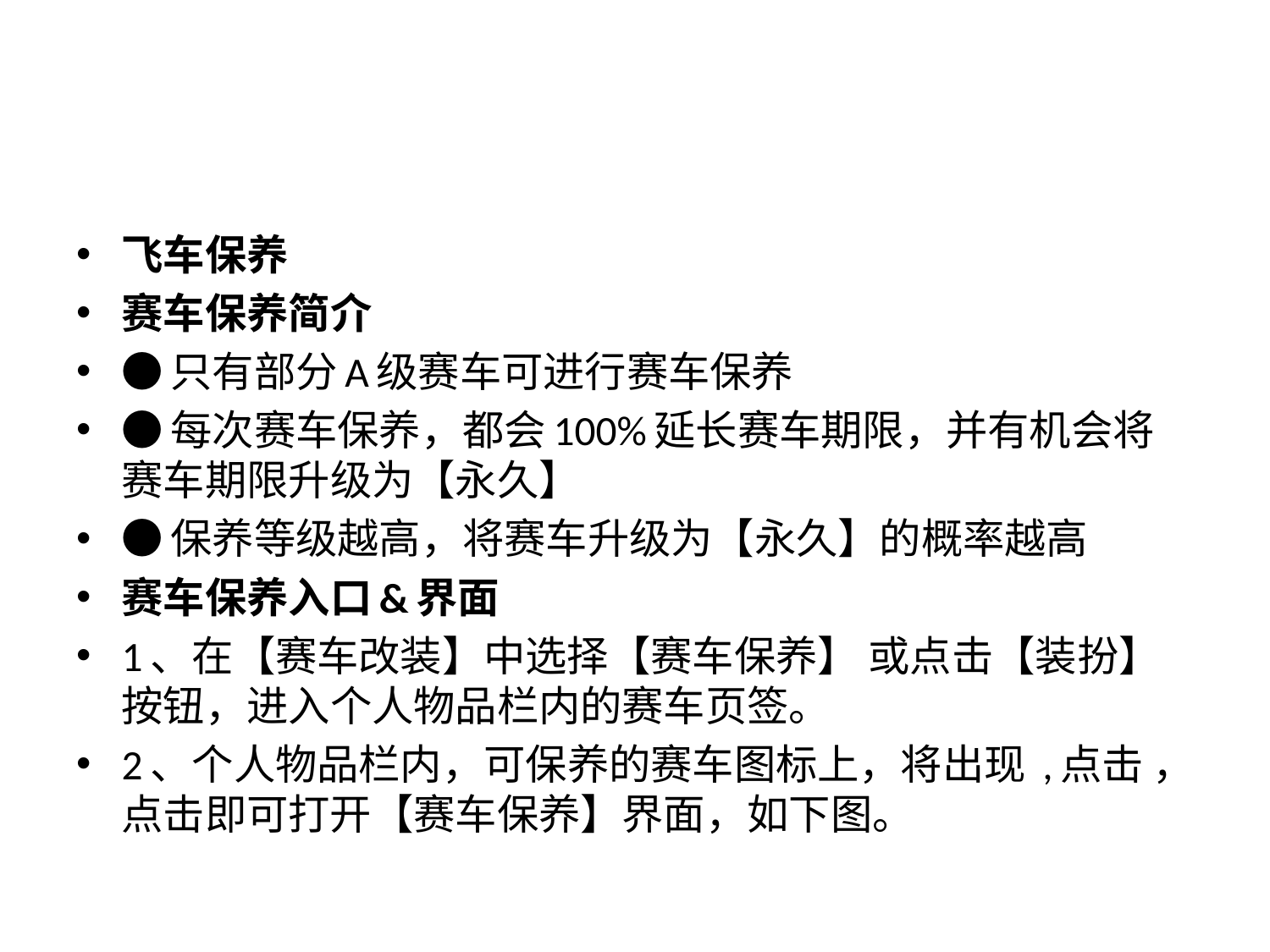

#
飞车保养
赛车保养简介
●只有部分A级赛车可进行赛车保养
●每次赛车保养，都会100%延长赛车期限，并有机会将赛车期限升级为【永久】
●保养等级越高，将赛车升级为【永久】的概率越高
赛车保养入口&界面
1、在【赛车改装】中选择【赛车保养】 或点击【装扮】 按钮，进入个人物品栏内的赛车页签。
2、个人物品栏内，可保养的赛车图标上，将出现 ,点击 ，点击即可打开【赛车保养】界面，如下图。